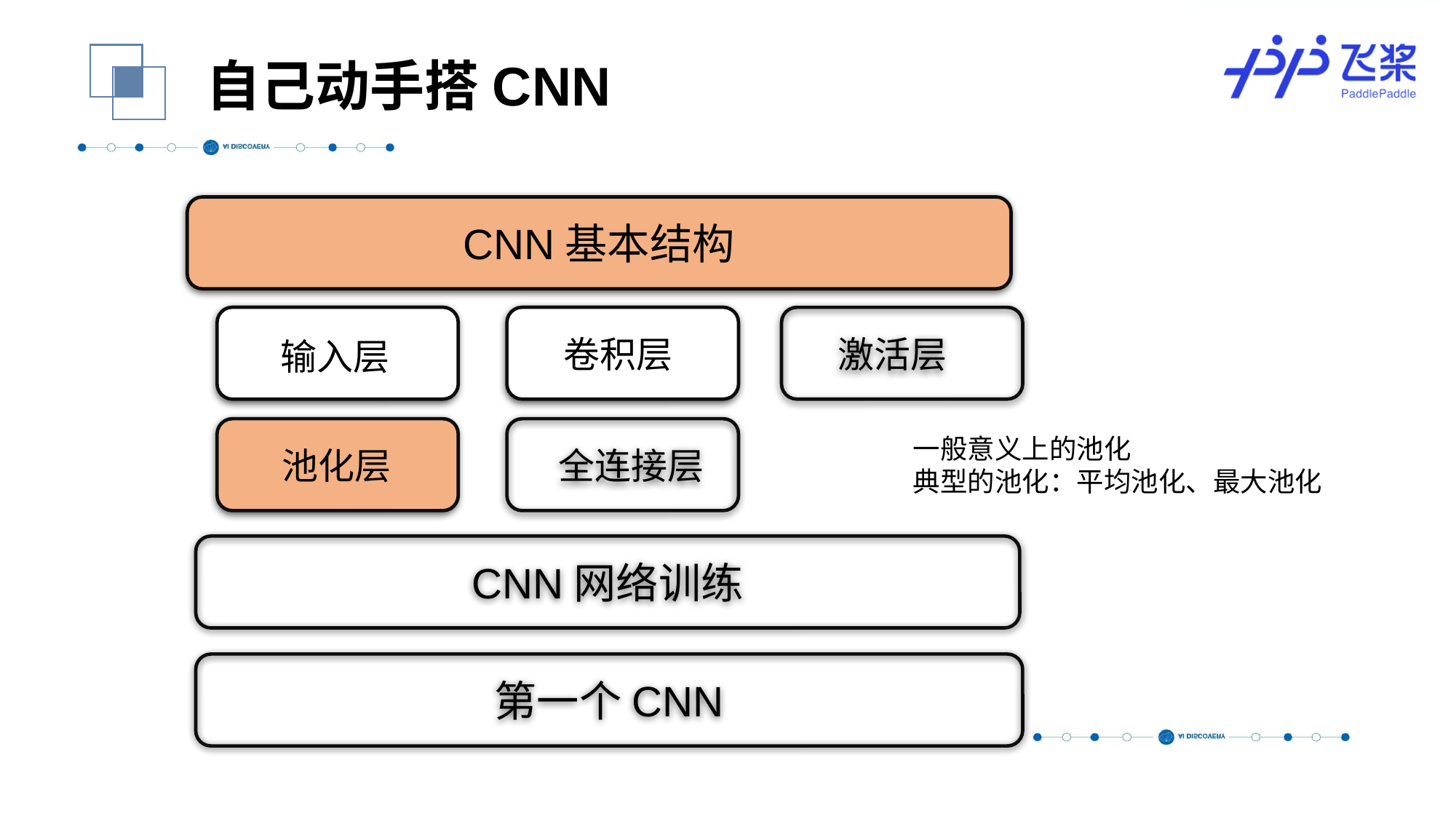

自己动手搭CNN
CNN基本结构
    输入层
    卷积层
    激活层
     池化层
 全连接层
一般意义上的池化
典型的池化：平均池化、最大池化
CNN网络训练
第一个CNN